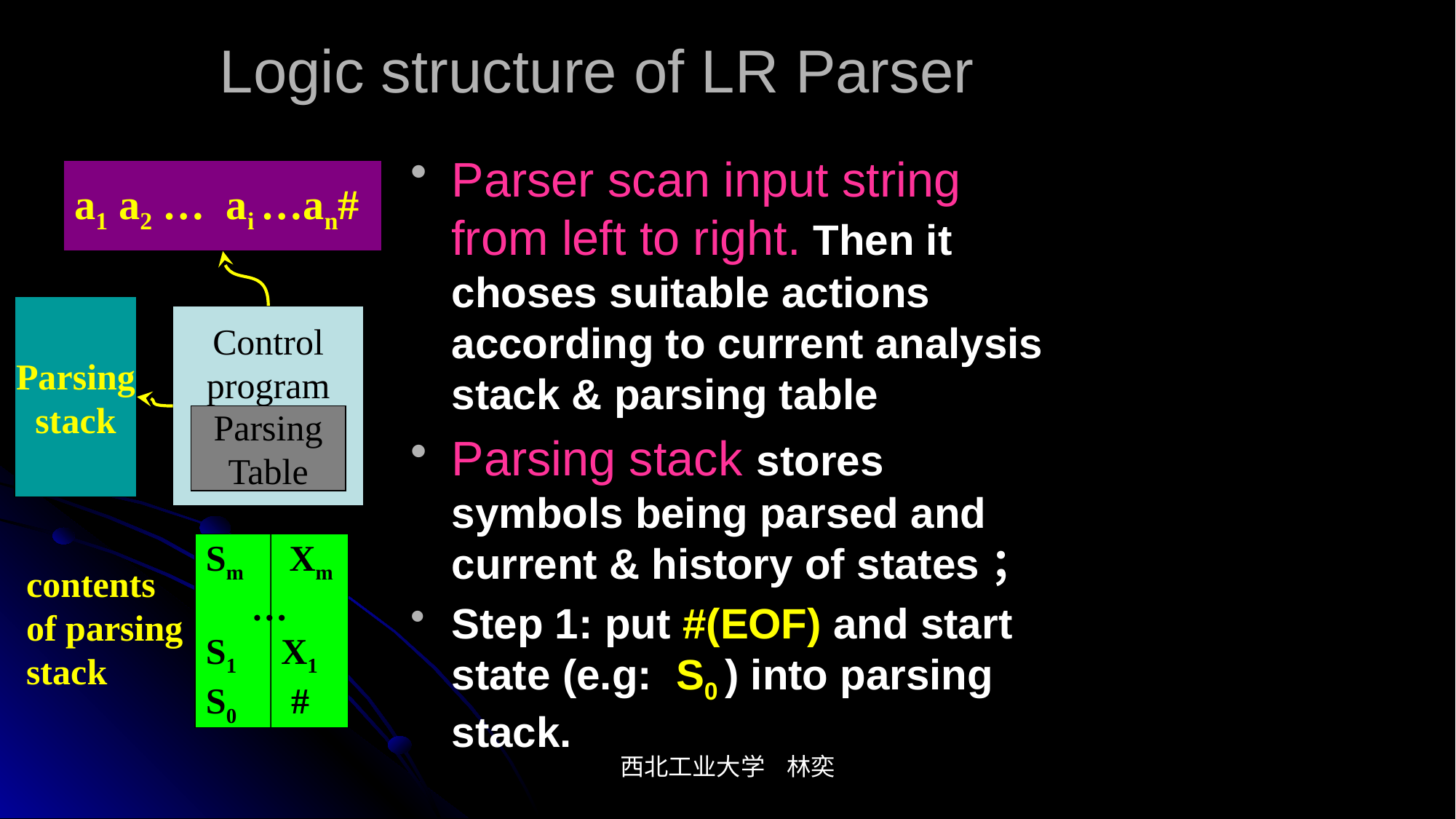

# Logic structure of LR Parser
Parser scan input string from left to right. Then it choses suitable actions according to current analysis stack & parsing table
Parsing stack stores symbols being parsed and current & history of states；
Step 1: put #(EOF) and start state (e.g:  S0 ) into parsing stack.

a1 a2 …  ai …an#
Parsing
stack
Control
program

Parsing
Table

Sm     Xm
     …
S1       X1
S0      #
contents of parsing stack
西北工业大学    林奕
8